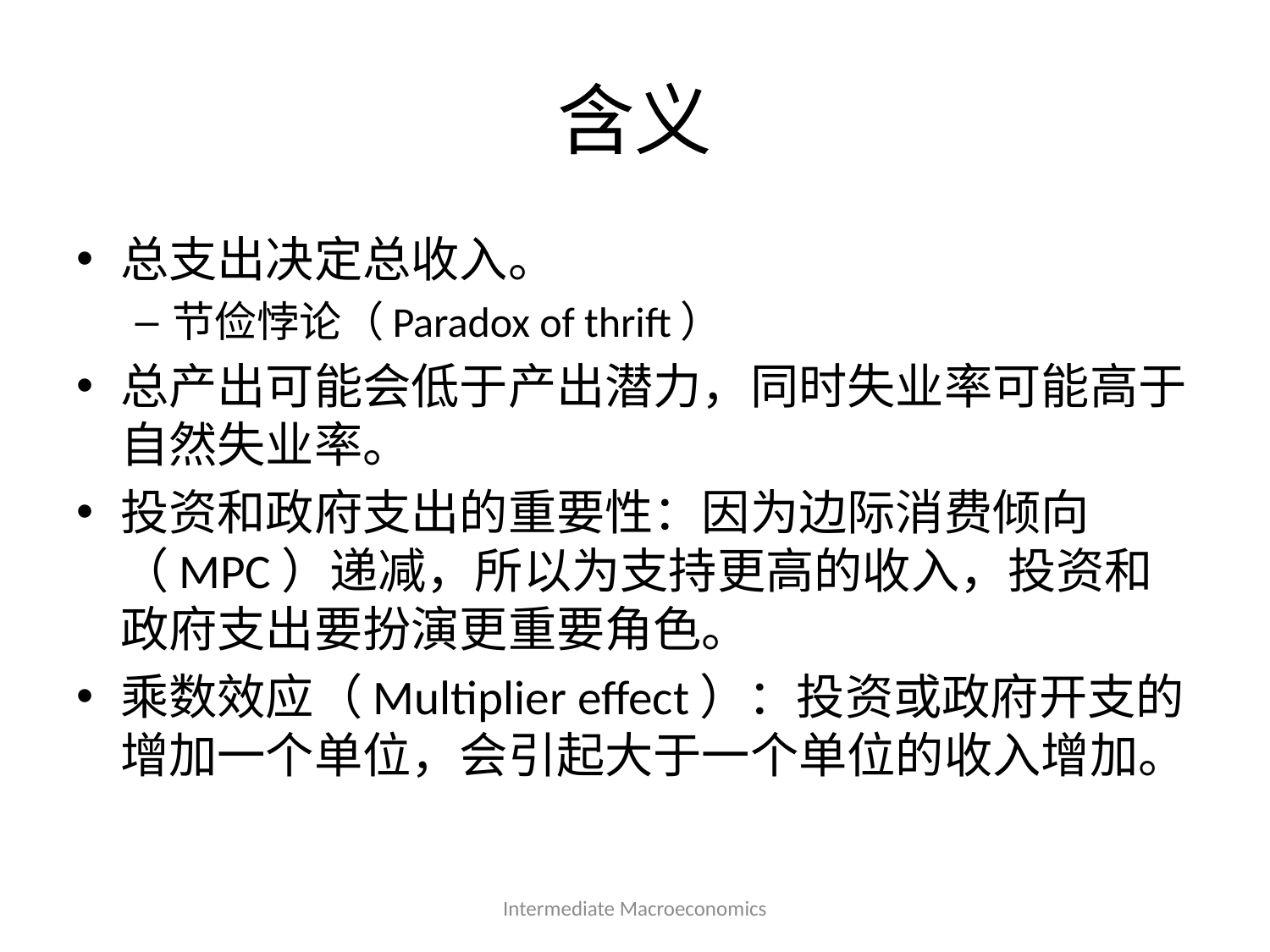

# 含义
总支出决定总收入。
节俭悖论（Paradox of thrift）
总产出可能会低于产出潜力，同时失业率可能高于自然失业率。
投资和政府支出的重要性：因为边际消费倾向（MPC）递减，所以为支持更高的收入，投资和政府支出要扮演更重要角色。
乘数效应（Multiplier effect）：投资或政府开支的增加一个单位，会引起大于一个单位的收入增加。
Intermediate Macroeconomics